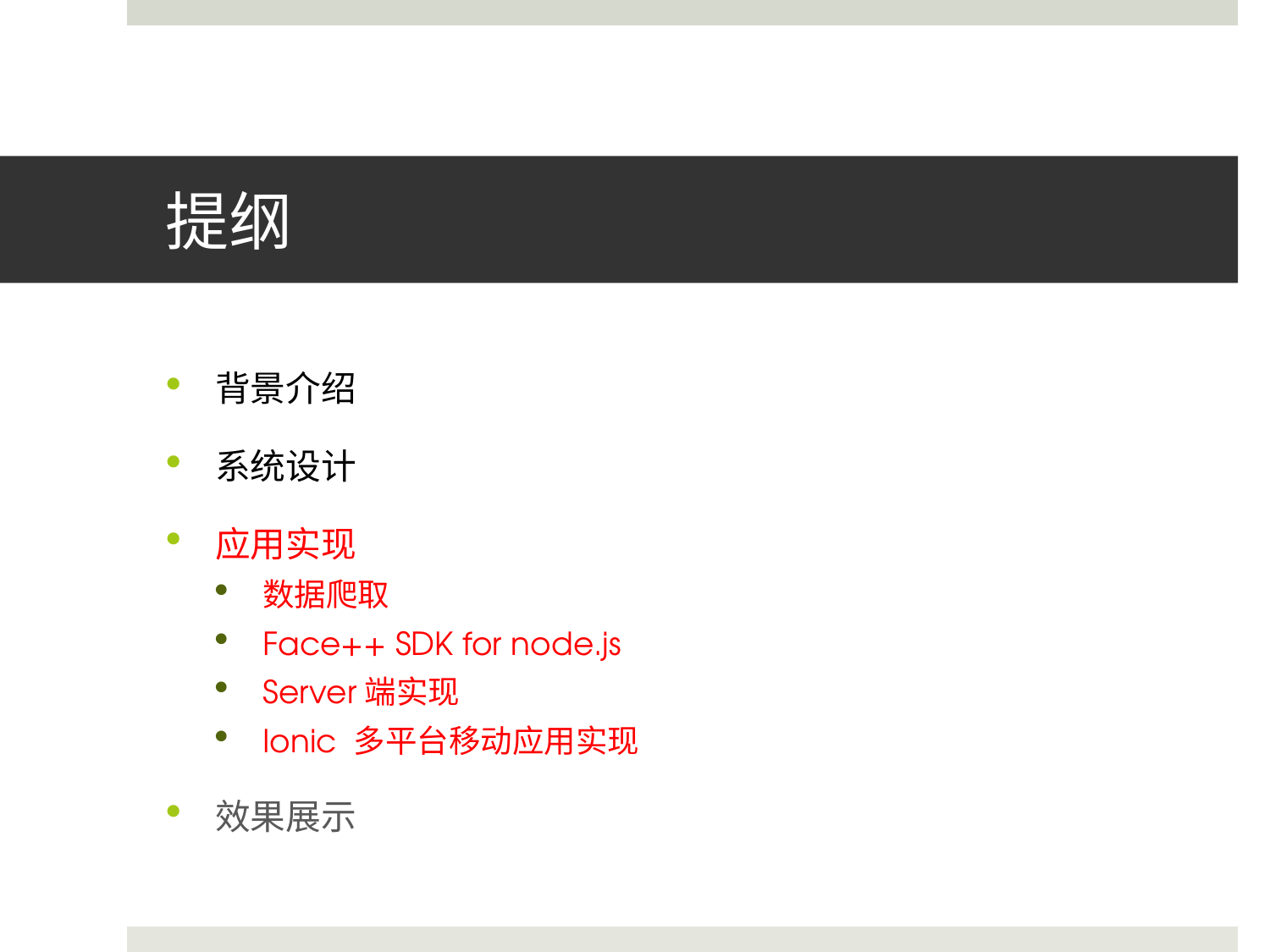

# 提纲
背景介绍
系统设计
应用实现
数据爬取
Face++ SDK for node.js
Server端实现
Ionic 多平台移动应用实现
效果展示